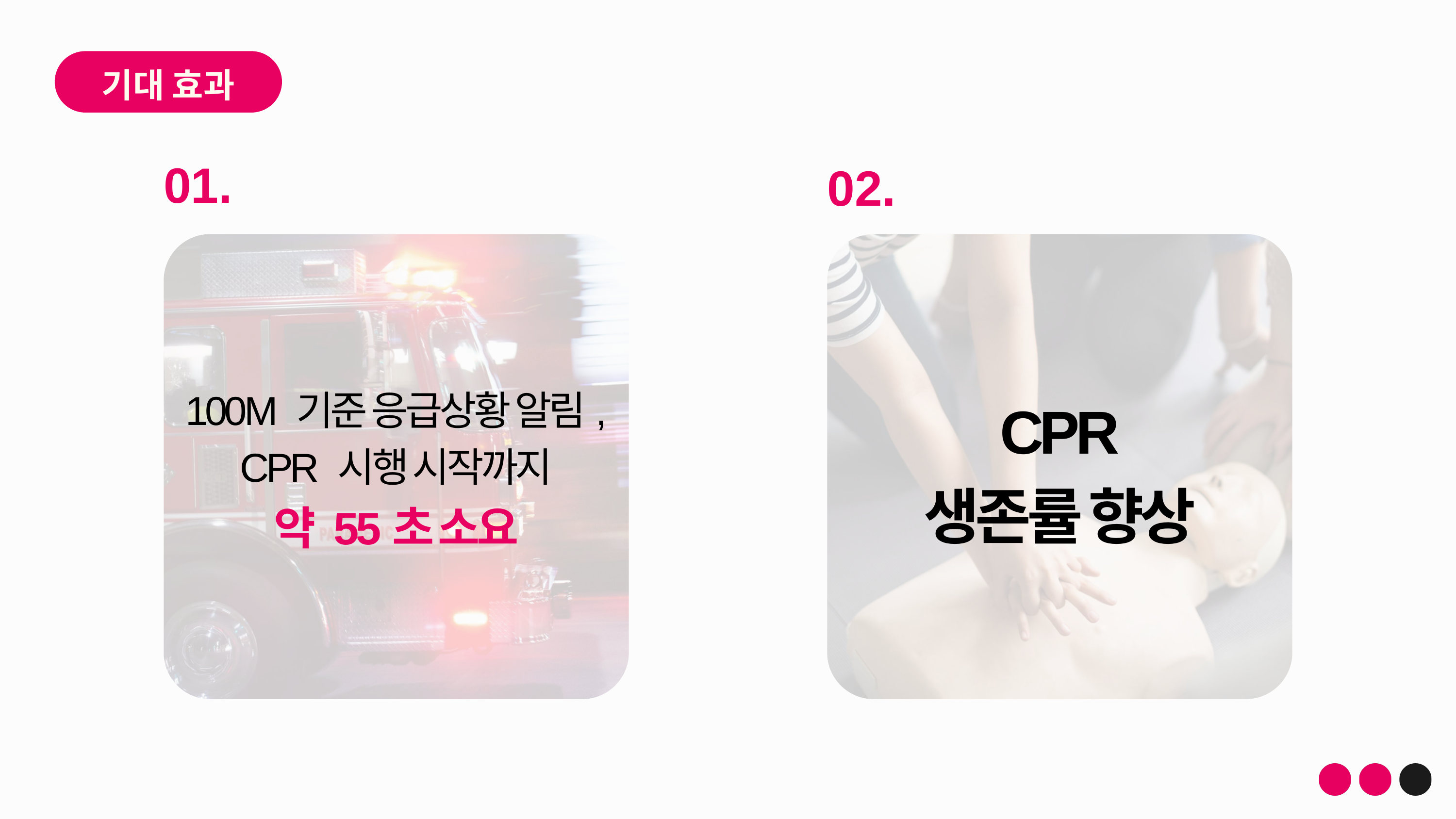

기대 효과
01.
02.

CPR
생존률 향상

100M 기준 응급상황 알림,
CPR 시행 시작까지
약 55초 소요